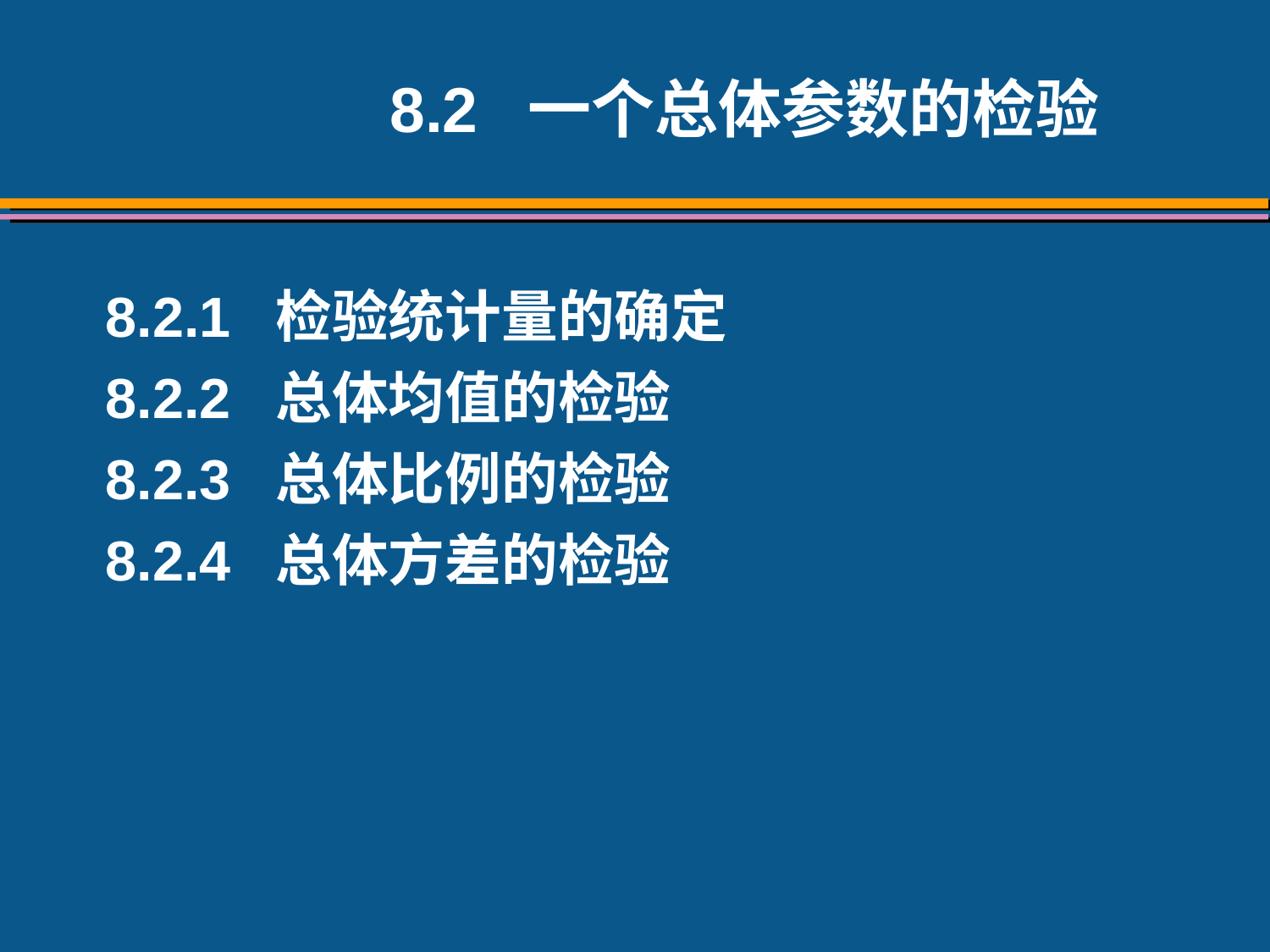

8.2  一个总体参数的检验
8.2.1  检验统计量的确定
8.2.2  总体均值的检验
8.2.3  总体比例的检验
8.2.4  总体方差的检验